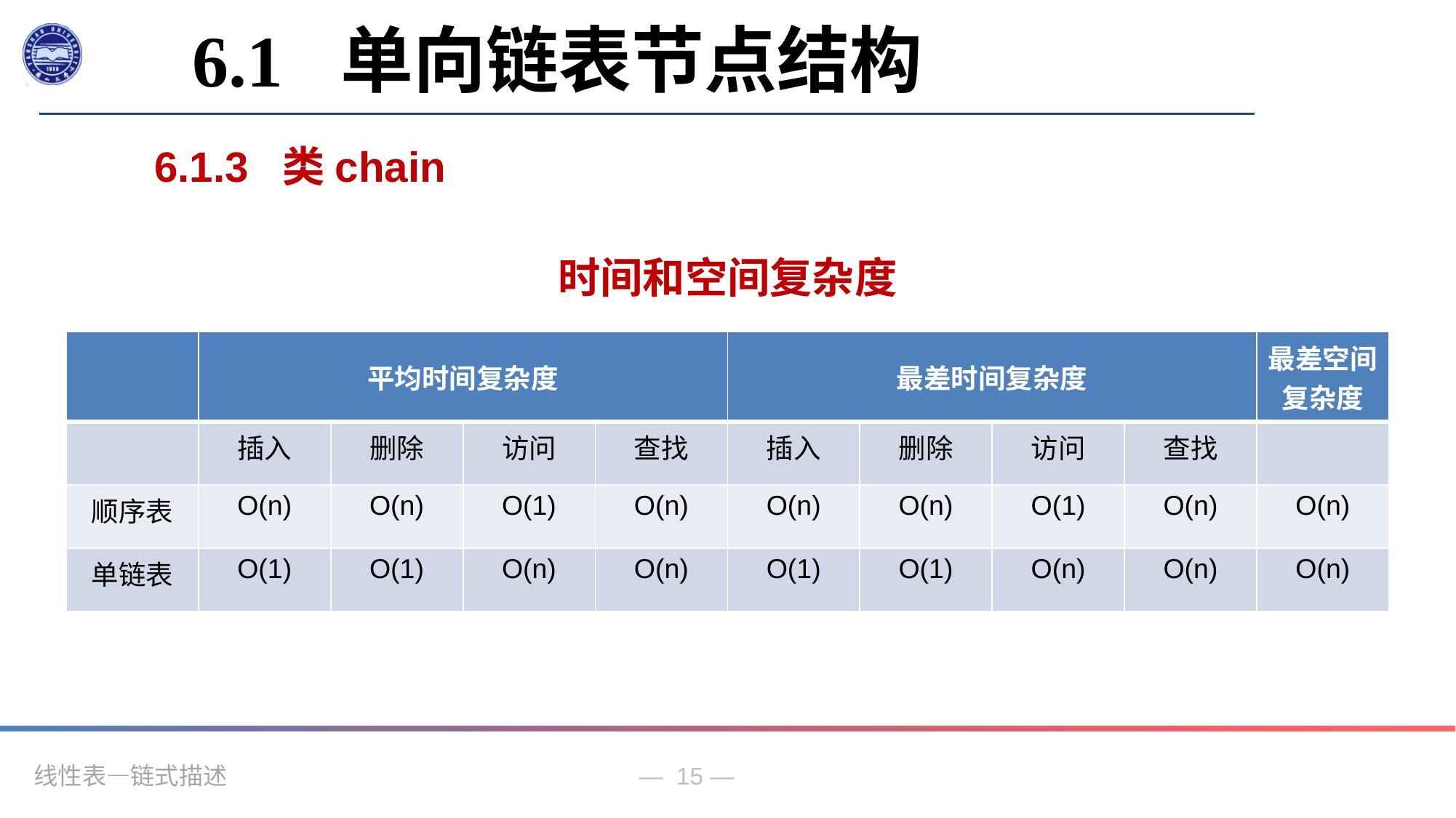

6.1  单向链表节点结构
6.1.3  类chain
时间和空间复杂度
|  | 平均时间复杂度 |  |  |  | 最差时间复杂度 |  |  |  | 最差空间复杂度 |
| --- | --- | --- | --- | --- | --- | --- | --- | --- | --- |
|  | 插入 | 删除 | 访问 | 查找 | 插入 | 删除 | 访问 | 查找 |  |
| 顺序表 | O(n) | O(n) | O(1) | O(n) | O(n) | O(n) | O(1) | O(n) | O(n) |
| 单链表 | O(1) | O(1) | O(n) | O(n) | O(1) | O(1) | O(n) | O(n) | O(n) |